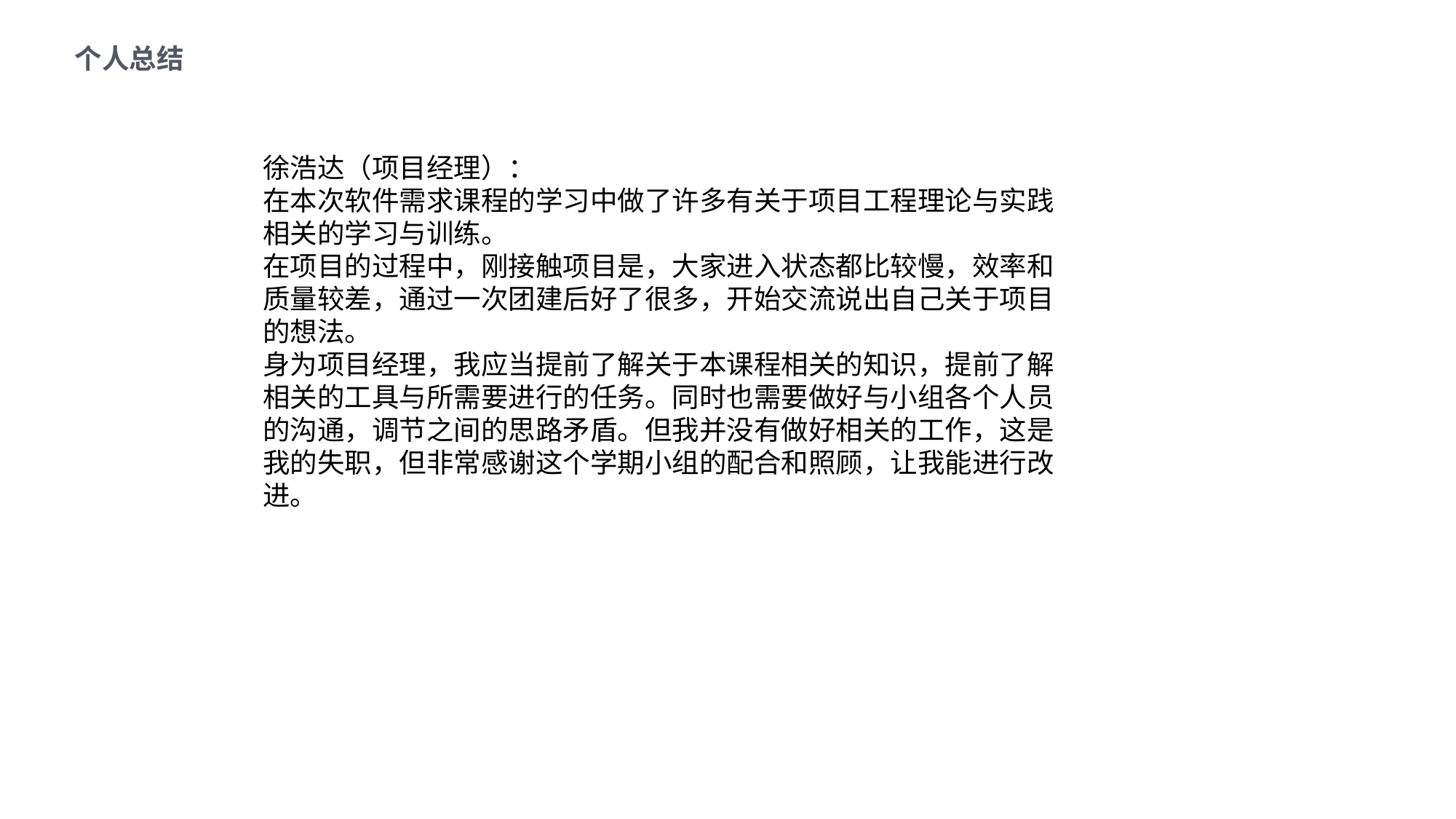

个人总结
徐浩达（项目经理）：
在本次软件需求课程的学习中做了许多有关于项目工程理论与实践相关的学习与训练。
在项目的过程中，刚接触项目是，大家进入状态都比较慢，效率和质量较差，通过一次团建后好了很多，开始交流说出自己关于项目的想法。
身为项目经理，我应当提前了解关于本课程相关的知识，提前了解相关的工具与所需要进行的任务。同时也需要做好与小组各个人员的沟通，调节之间的思路矛盾。但我并没有做好相关的工作，这是我的失职，但非常感谢这个学期小组的配合和照顾，让我能进行改进。